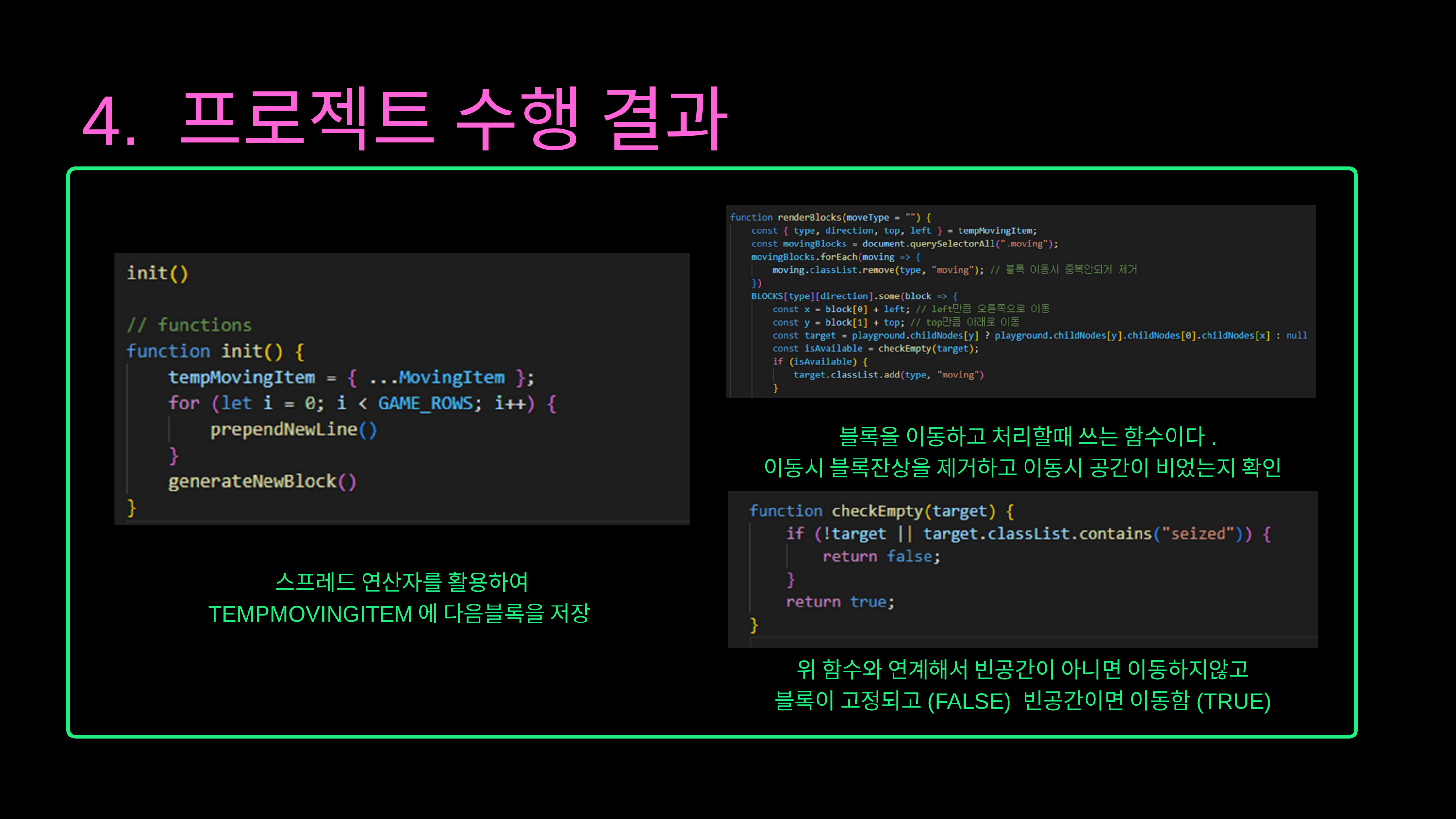

4. 프로젝트 수행 결과

 블록을 이동하고 처리할때 쓰는 함수이다.
이동시 블록잔상을 제거하고 이동시 공간이 비었는지 확인

스프레드 연산자를 활용하여
TEMPMOVINGITEM에 다음블록을 저장
위 함수와 연계해서 빈공간이 아니면 이동하지않고
블록이 고정되고(FALSE) 빈공간이면 이동함(TRUE)